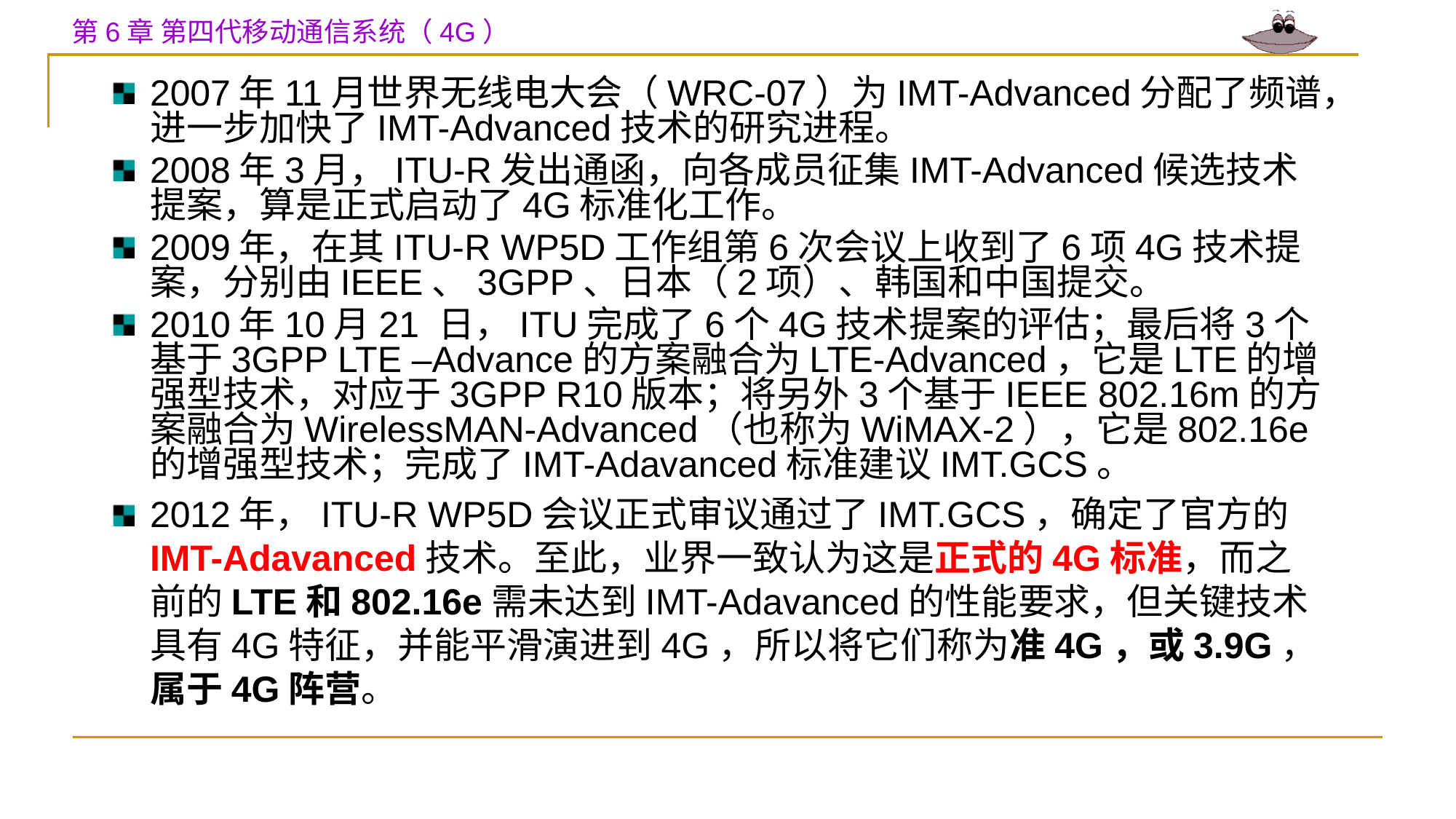

2007年11月世界无线电大会（WRC-07）为IMT-Advanced分配了频谱，进一步加快了IMT-Advanced技术的研究进程。
2008年3月，ITU-R发出通函，向各成员征集IMT-Advanced候选技术提案，算是正式启动了4G标准化工作。
2009年，在其ITU-R WP5D工作组第6次会议上收到了6项4G技术提案，分别由IEEE、3GPP、日本（2项）、韩国和中国提交。
2010年10月21 日，ITU完成了6个4G技术提案的评估；最后将3个基于3GPP LTE –Advance的方案融合为LTE-Advanced，它是LTE的增强型技术，对应于3GPP R10版本；将另外3个基于IEEE 802.16m的方案融合为WirelessMAN-Advanced（也称为WiMAX-2），它是802.16e的增强型技术；完成了IMT-Adavanced标准建议IMT.GCS。
2012年，ITU-R WP5D会议正式审议通过了IMT.GCS，确定了官方的IMT-Adavanced技术。至此，业界一致认为这是正式的4G标准，而之前的LTE和802.16e需未达到IMT-Adavanced的性能要求，但关键技术具有4G特征，并能平滑演进到4G，所以将它们称为准4G，或3.9G，属于4G阵营。